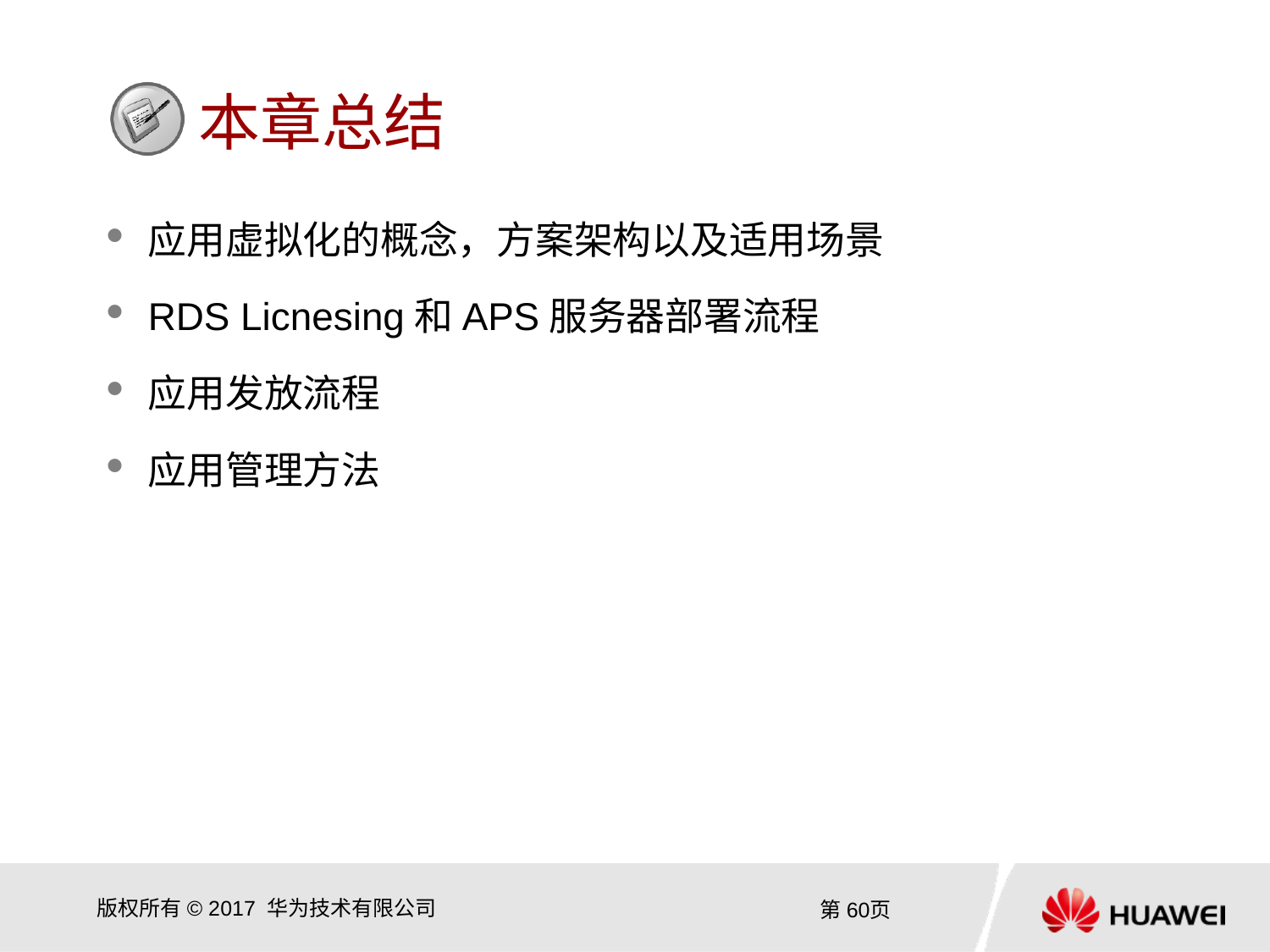

应用虚拟化的概念，方案架构以及适用场景
RDS Licnesing和APS服务器部署流程
应用发放流程
应用管理方法